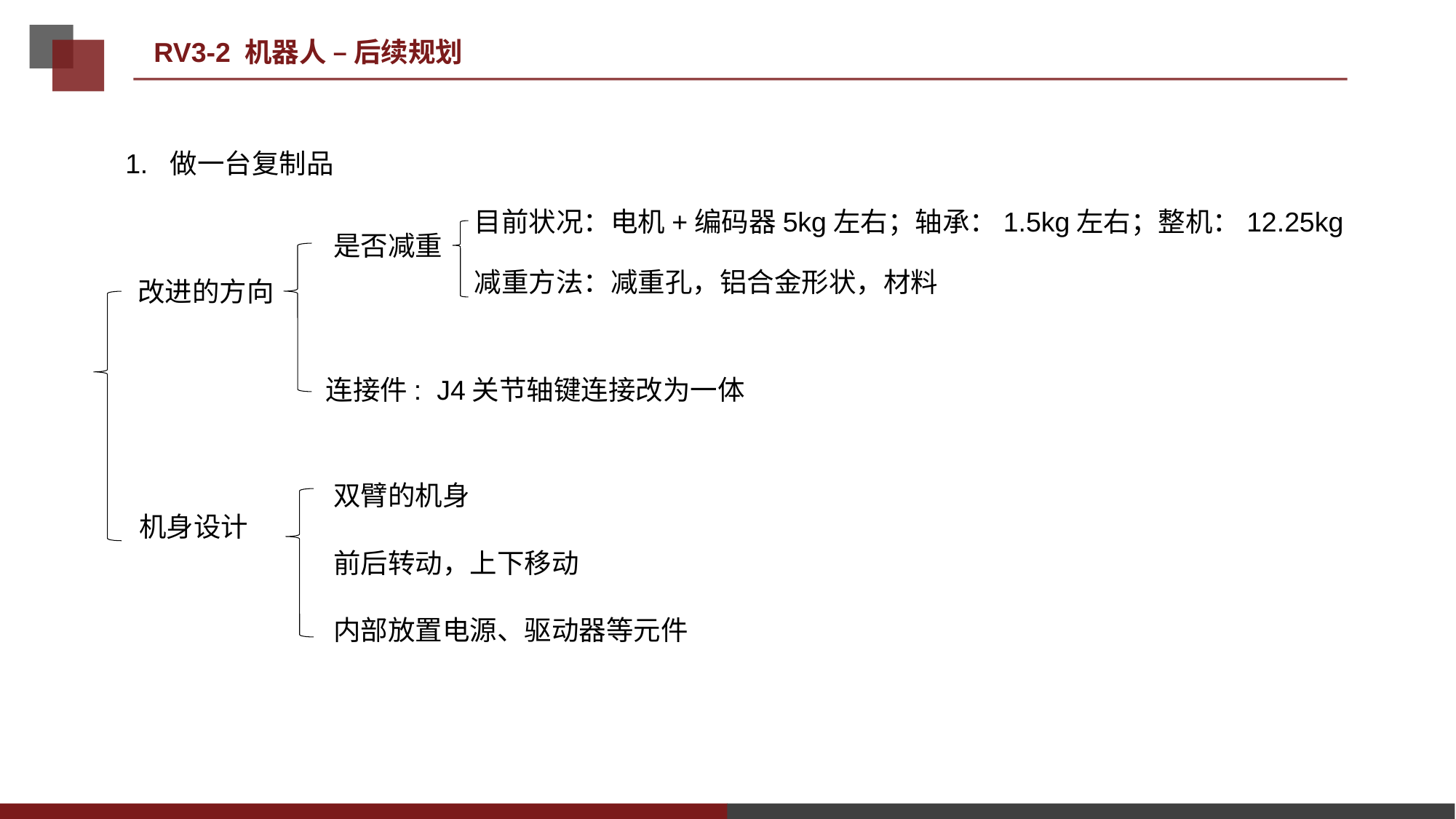

RV3-2 机器人 – 后续规划
1.  做一台复制品
目前状况：电机+编码器5kg左右；轴承：1.5kg左右；整机：12.25kg

是否减重

减重方法：减重孔，铝合金形状，材料
改进的方向

连接件:  J4关节轴键连接改为一体
双臂的机身

机身设计
前后转动，上下移动
内部放置电源、驱动器等元件